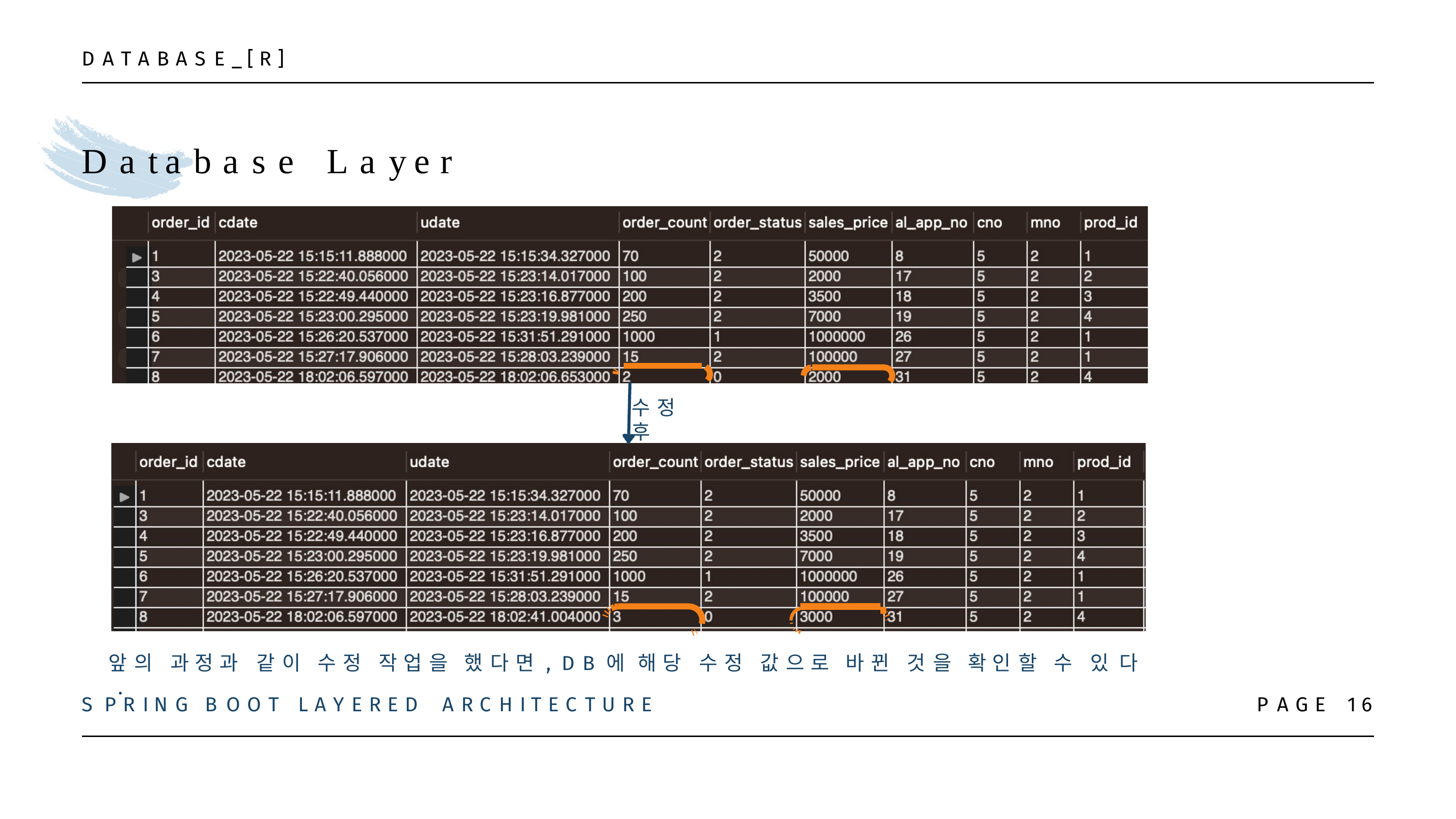

D A T A B A S E _ [ R ]

# Database	Layer

수 정	후

앞 의	과 정 과	같 이	수 정	작 업 을	했 다 면 ,	D B 에	해 당	수 정	값 으 로	바 뀐	것 을	확 인 할	수	있 다 .
S P R I N G	B O O T	L A Y E R E D	A R C H I T E C T U R E
P A G E	1 6